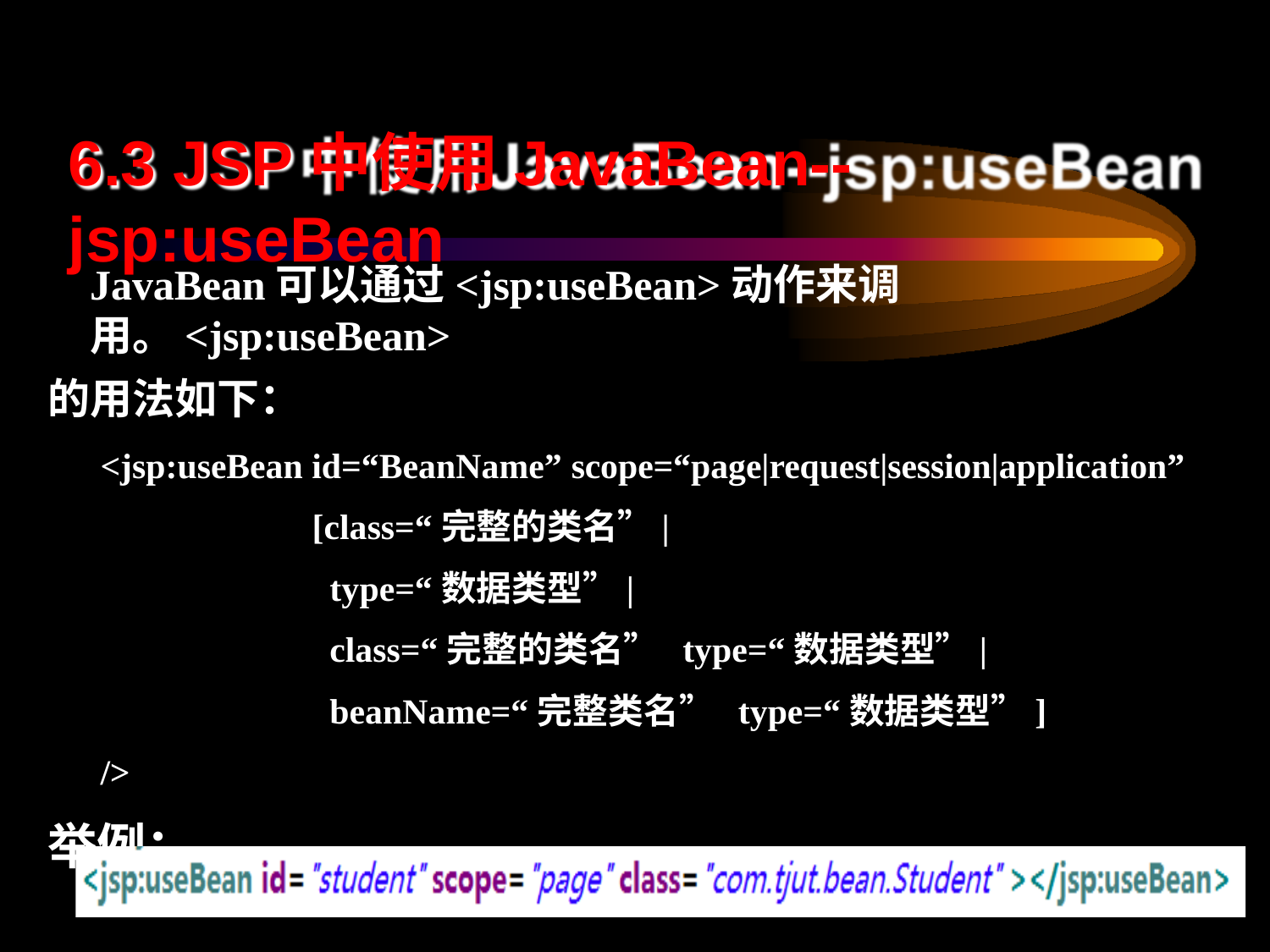

# 6.3 JSP中使用JavaBean--jsp:useBean

JavaBean可以通过<jsp:useBean>动作来调用。<jsp:useBean>
的用法如下：
<jsp:useBean id=“BeanName” scope=“page|request|session|application”
[class=“完整的类名”|
type=“数据类型”|
class=“完整的类名” type=“数据类型”|
beanName=“完整类名” type=“数据类型”]
/>
举例：